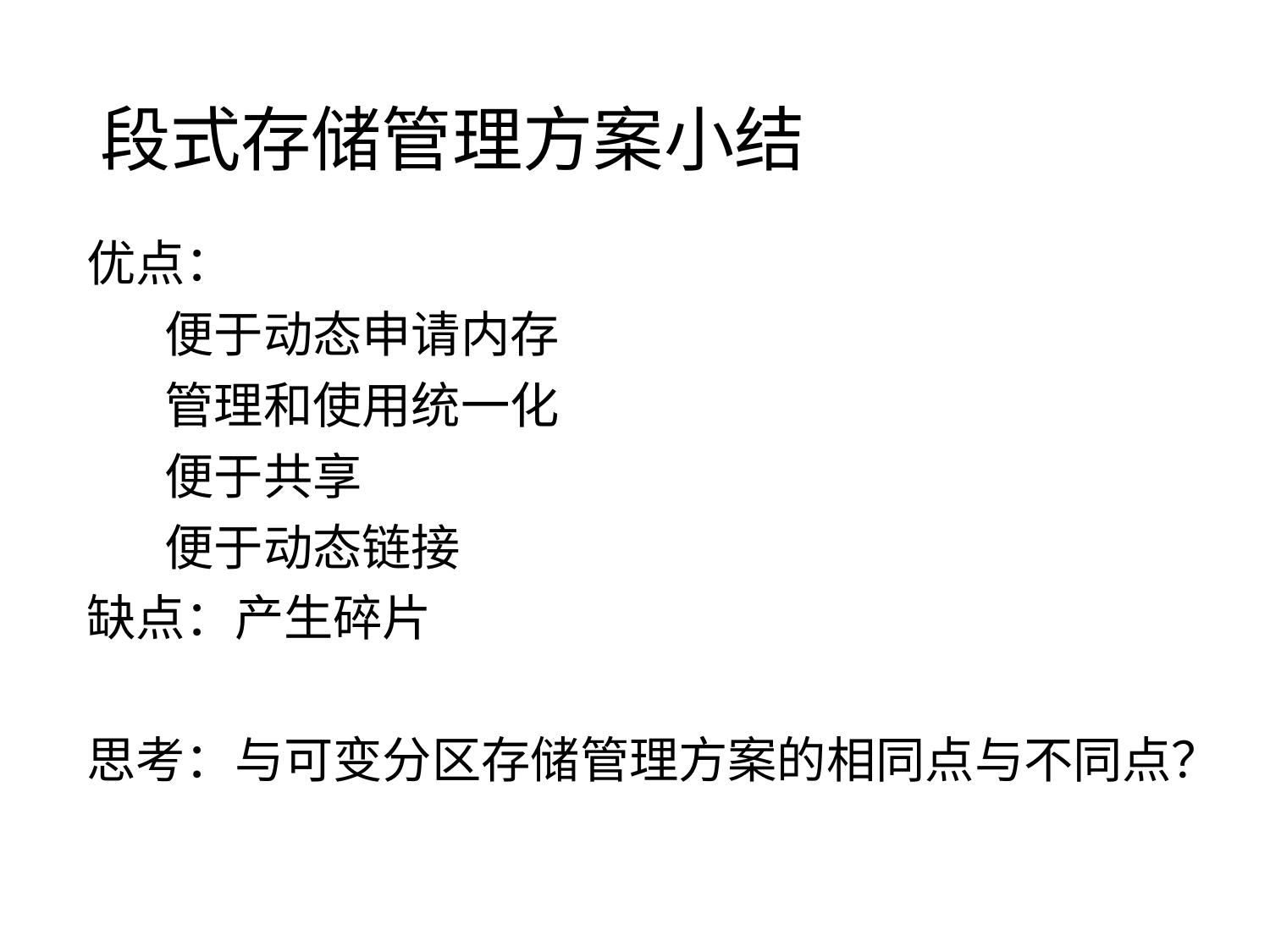

# 段式存储管理方案小结
优点：
      便于动态申请内存
      管理和使用统一化
      便于共享
      便于动态链接
缺点：产生碎片

思考：与可变分区存储管理方案的相同点与不同点？